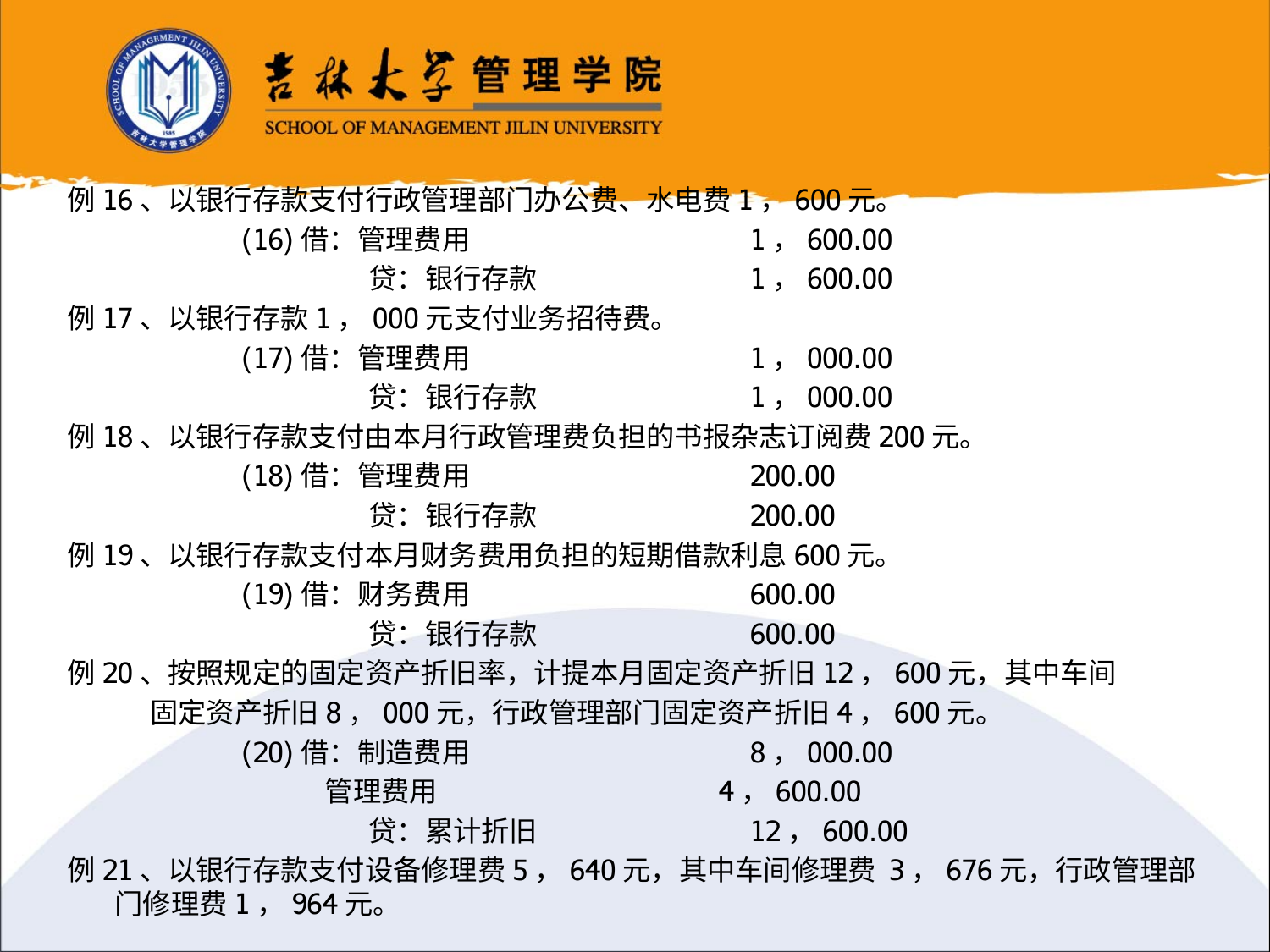

例16、以银行存款支付行政管理部门办公费、水电费1，600元。
		(16)借：管理费用			1，600.00
			贷：银行存款		1，600.00
例17、以银行存款1，000元支付业务招待费。
		(17)借：管理费用			1，000.00
			贷：银行存款		1，000.00
例18、以银行存款支付由本月行政管理费负担的书报杂志订阅费200元。
		(18)借：管理费用			200.00
			贷：银行存款		200.00
例19、以银行存款支付本月财务费用负担的短期借款利息600元。
		(19)借：财务费用			600.00
			贷：银行存款		600.00
例20、按照规定的固定资产折旧率，计提本月固定资产折旧12，600元，其中车间
            固定资产折旧8，000元，行政管理部门固定资产折旧4，600元。
		(20)借：制造费用			8，000.00
		            管理费用		              4，600.00
			贷：累计折旧		12，600.00
例21、以银行存款支付设备修理费5，640元，其中车间修理费 3，676元，行政管理部门修理费1，964元。
75